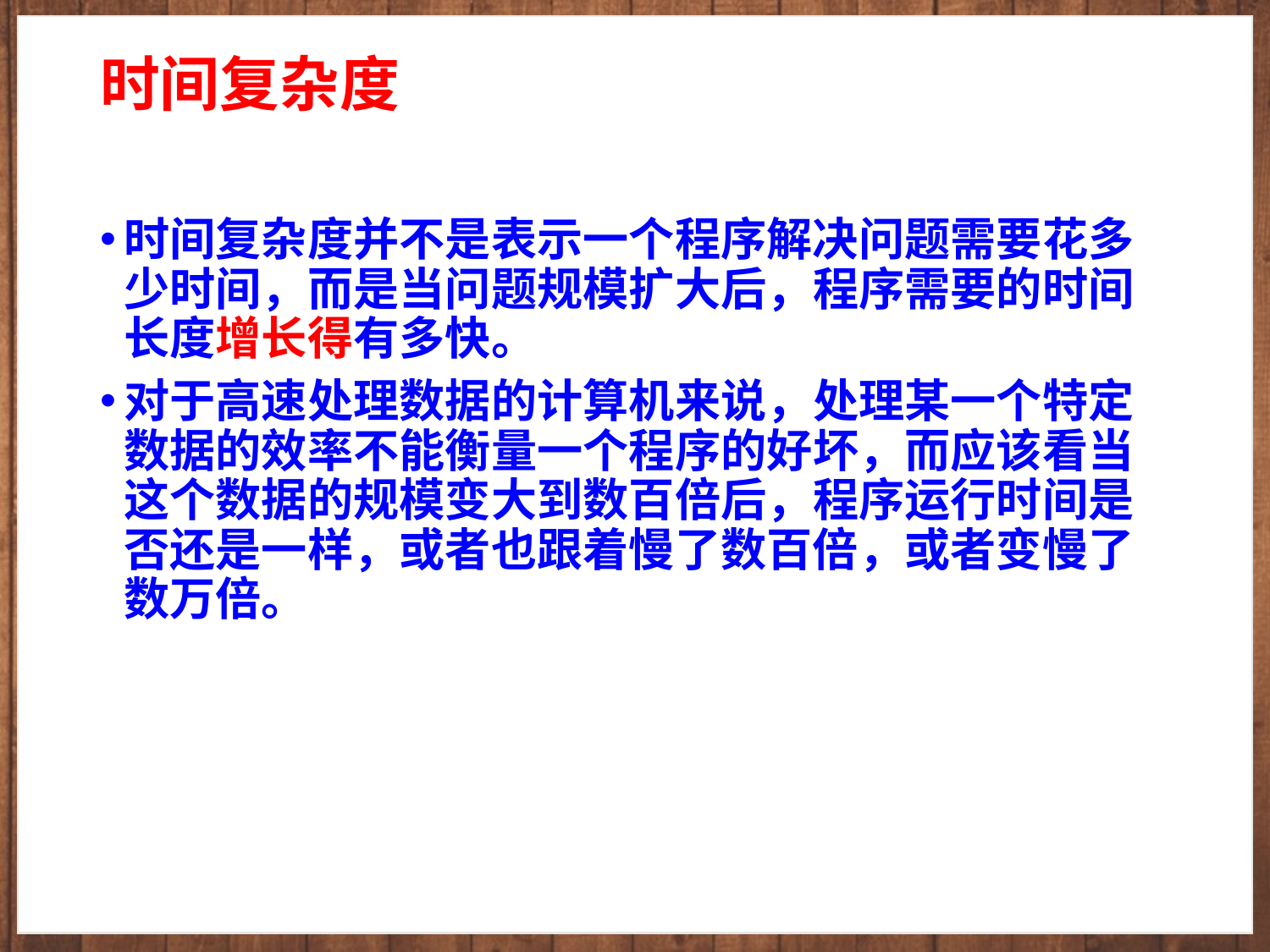

# 时间复杂度
时间复杂度并不是表示一个程序解决问题需要花多少时间，而是当问题规模扩大后，程序需要的时间长度增长得有多快。
对于高速处理数据的计算机来说，处理某一个特定数据的效率不能衡量一个程序的好坏，而应该看当这个数据的规模变大到数百倍后，程序运行时间是否还是一样，或者也跟着慢了数百倍，或者变慢了数万倍。